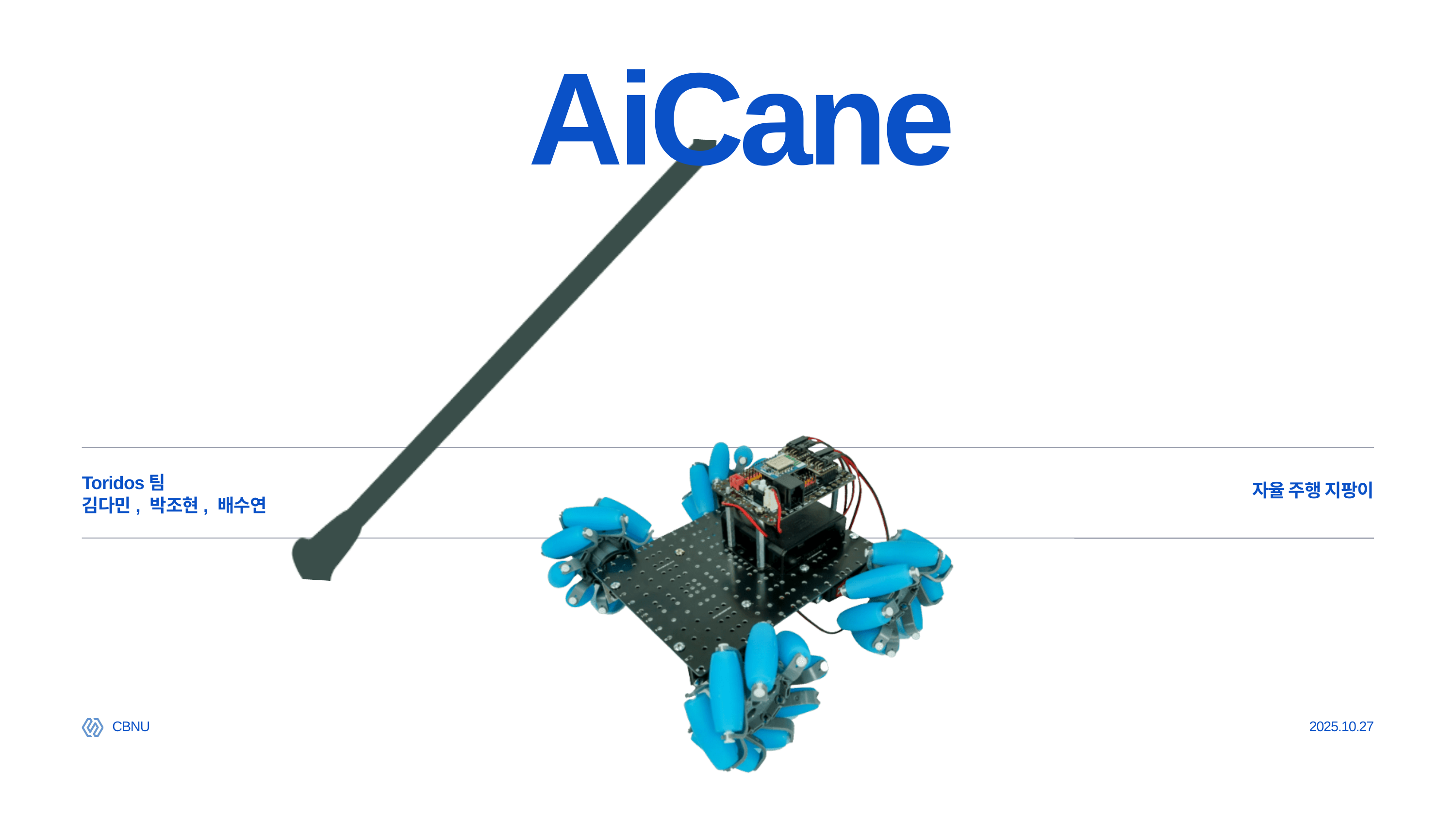

AiCane

Toridos팀
김다민, 박조현, 배수연
자율 주행 지팡이

CBNU
2025.10.27